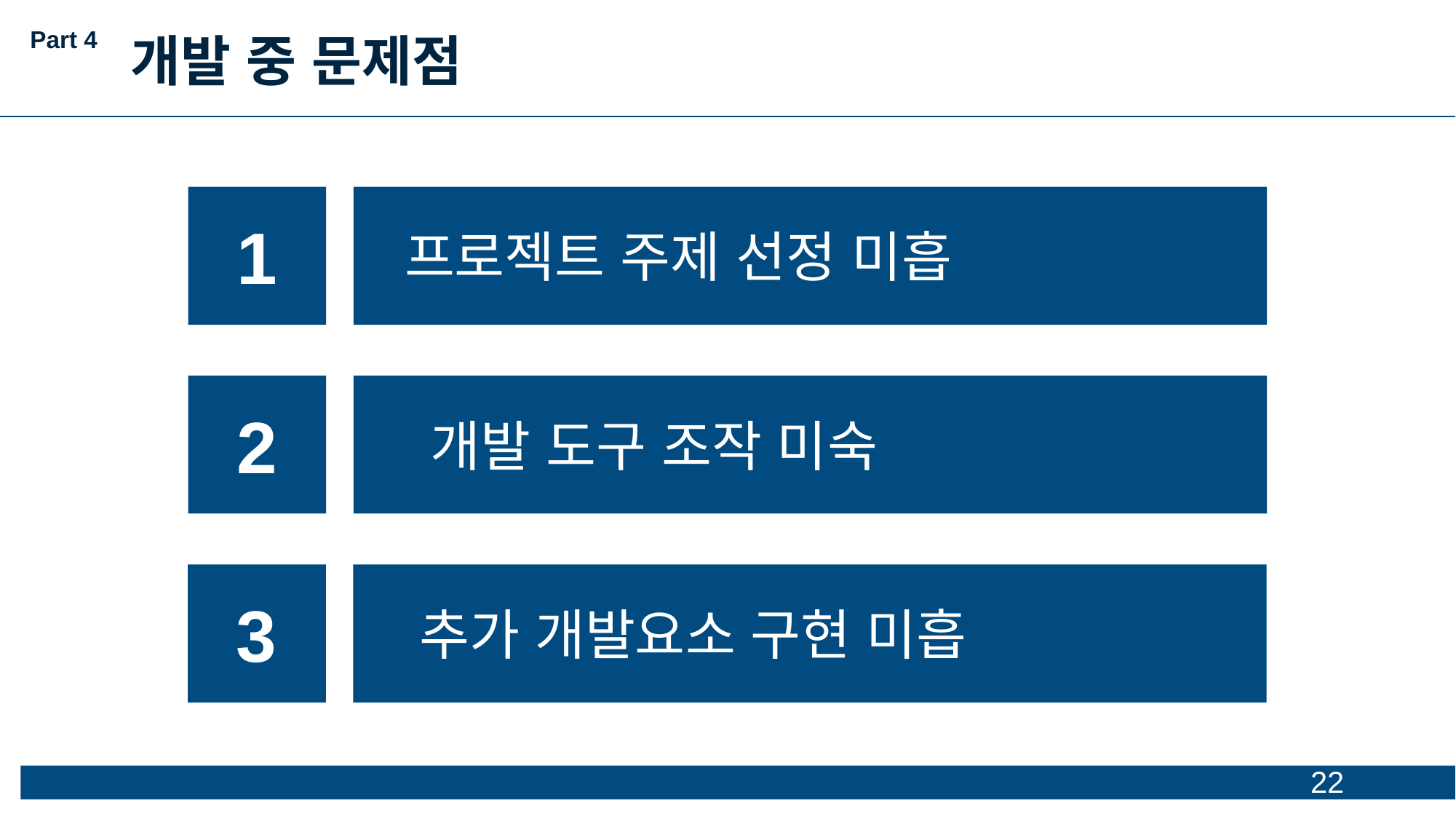

Part 4
개발 중 문제점

1
프로젝트 주제 선정 미흡

2
개발 도구 조작 미숙

3
추가 개발요소 구현 미흡
22